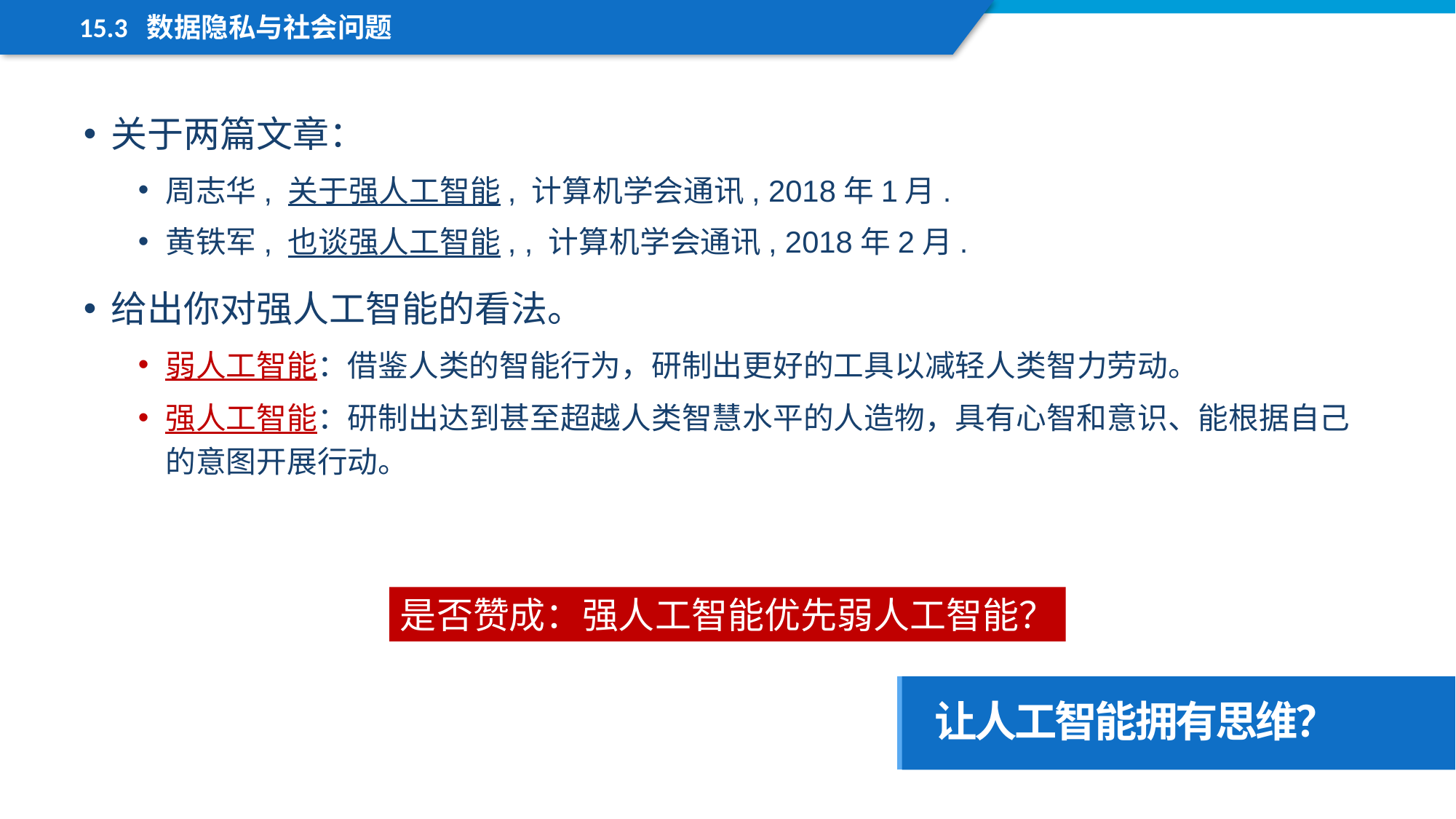

15.3  数据隐私与社会问题
关于两篇文章：
周志华, 关于强人工智能, 计算机学会通讯, 2018年1月.
黄铁军, 也谈强人工智能, , 计算机学会通讯, 2018年2月.
给出你对强人工智能的看法。
弱人工智能：借鉴人类的智能行为，研制出更好的工具以减轻人类智力劳动。
强人工智能：研制出达到甚至超越人类智慧水平的人造物，具有心智和意识、能根据自己的意图开展行动。

是否赞成：强人工智能优先弱人工智能？
让人工智能拥有思维？